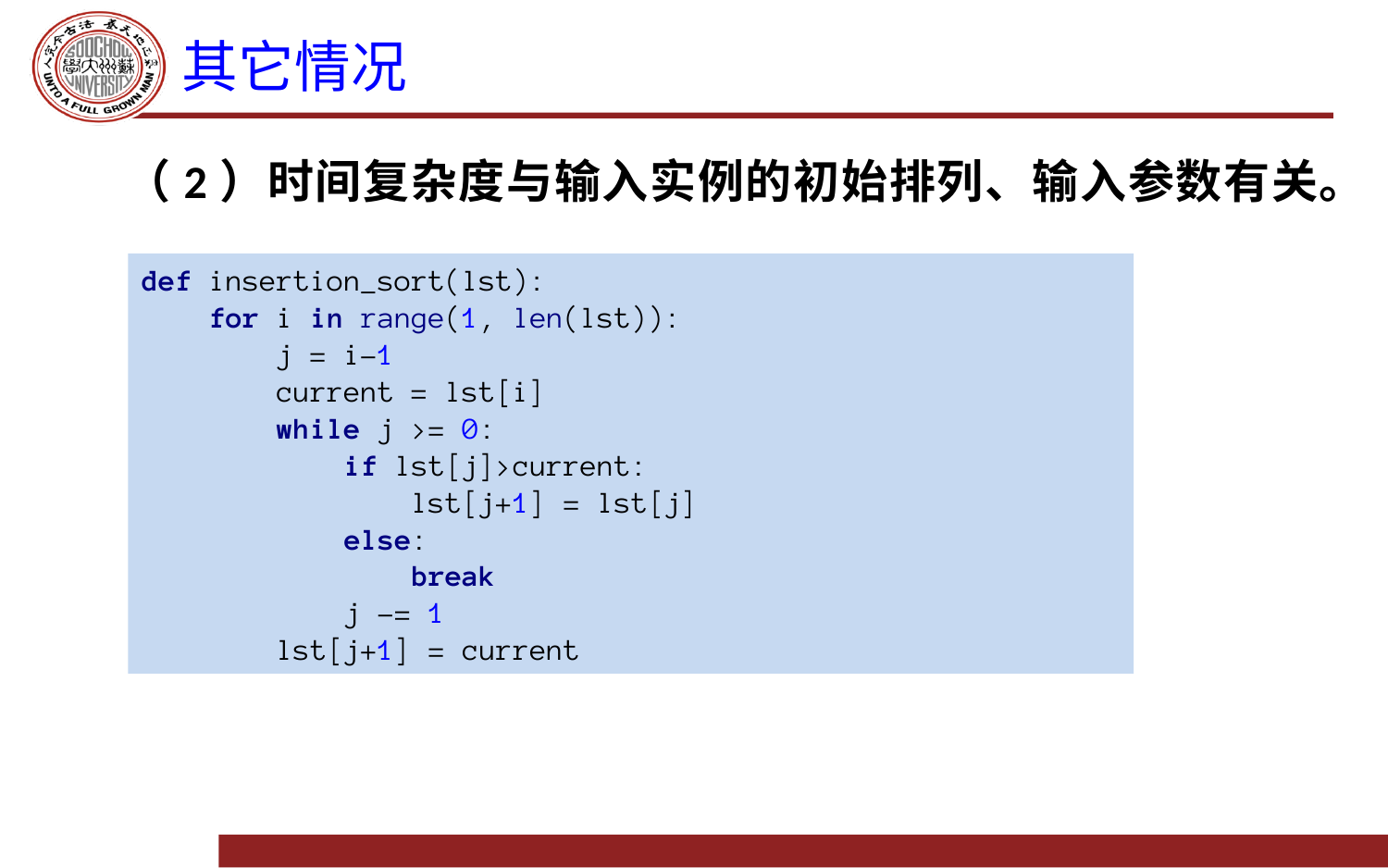

# 其它情况
（2）时间复杂度与输入实例的初始排列、输入参数有关。
def insertion_sort(lst):
    for i in range(1, len(lst)):
        j = i-1
        current = lst[i]
        while j >= 0:
            if lst[j]>current:
                lst[j+1] = lst[j]
            else:
                break
            j -= 1
        lst[j+1] = current